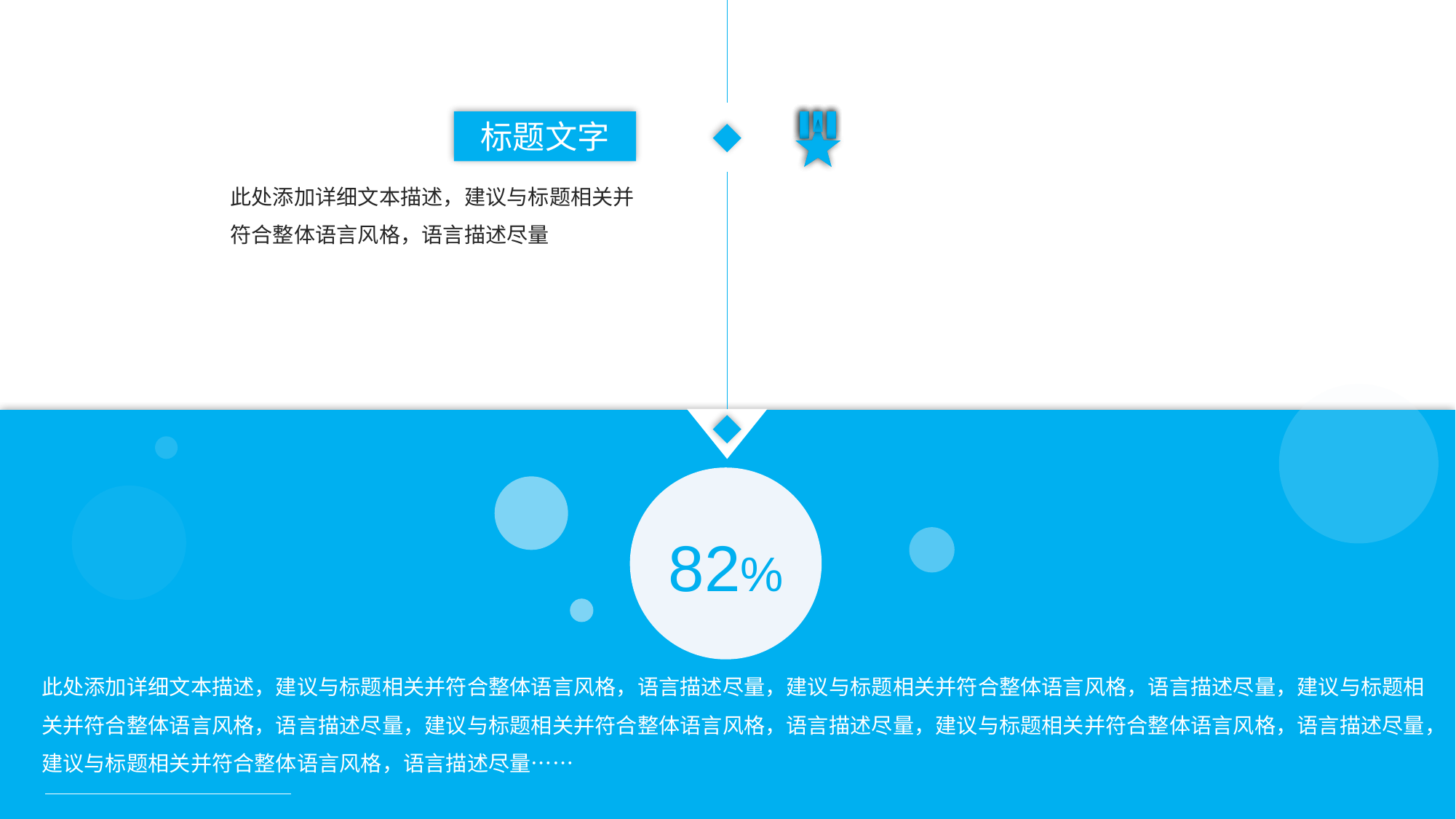

标题文字

此处添加详细文本描述，建议与标题相关并符合整体语言风格，语言描述尽量

82%

此处添加详细文本描述，建议与标题相关并符合整体语言风格，语言描述尽量，建议与标题相关并符合整体语言风格，语言描述尽量，建议与标题相关并符合整体语言风格，语言描述尽量，建议与标题相关并符合整体语言风格，语言描述尽量，建议与标题相关并符合整体语言风格，语言描述尽量，建议与标题相关并符合整体语言风格，语言描述尽量……